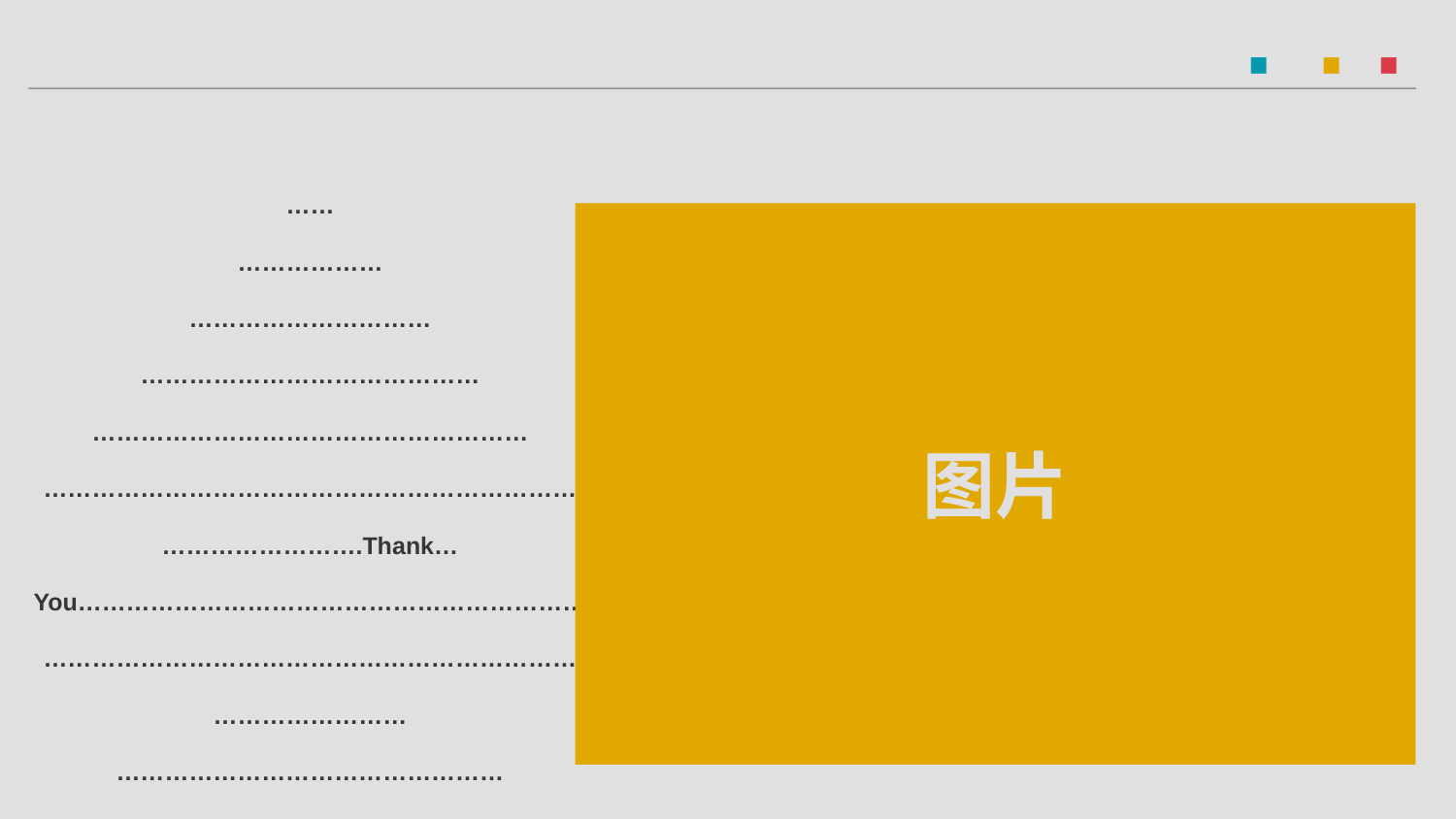

·
·
·

……
………………
…………………………
……………………………………
………………………………………………
…………………………………………………………
…………………….Thank…You………………………………………………………………………………………………………………………………………
…………………………………………
………………
图片